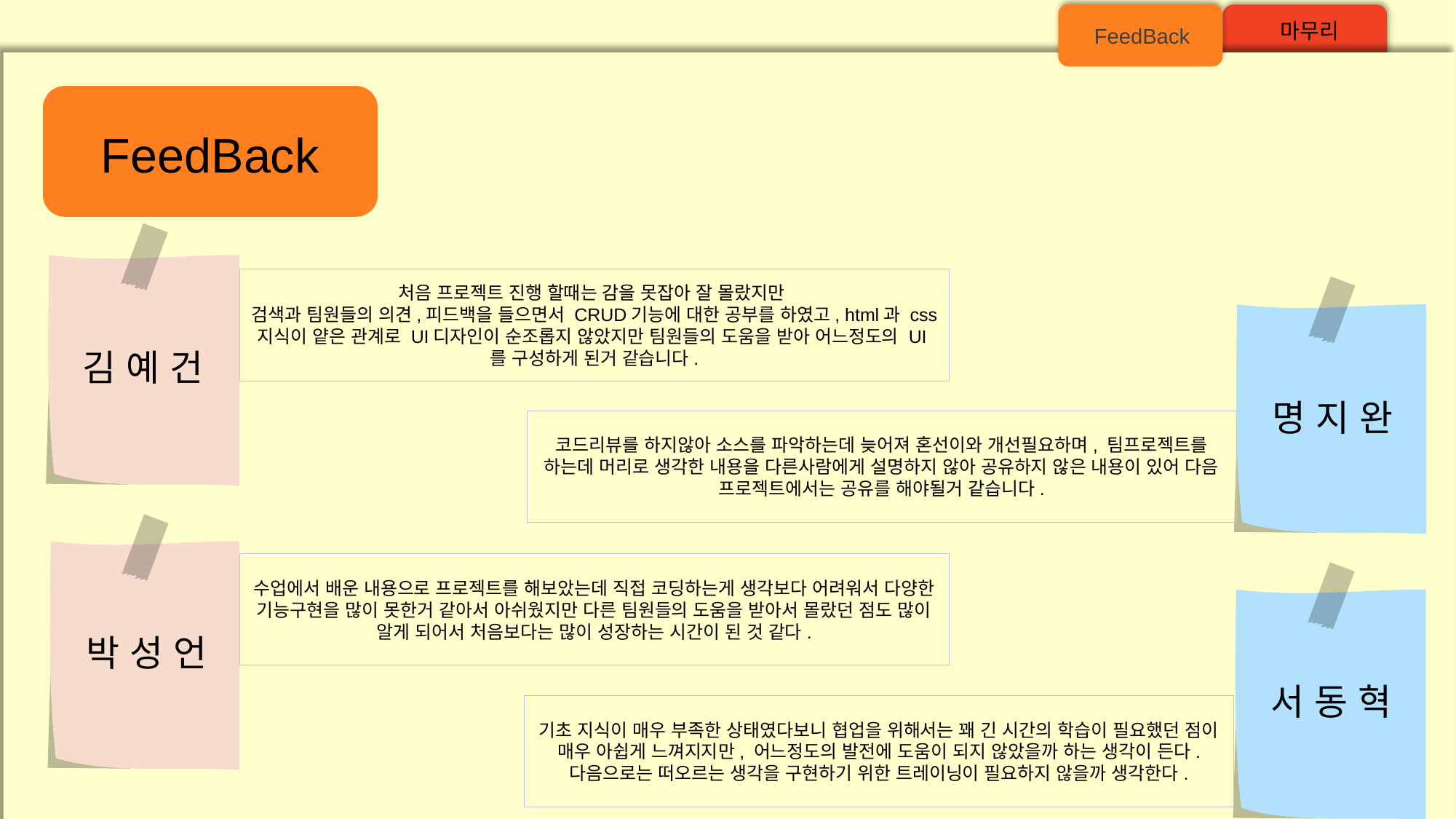

마무리
FeedBack

FeedBack

김 예 건
처음 프로젝트 진행 할때는 감을 못잡아 잘 몰랐지만
검색과 팀원들의 의견,피드백을 들으면서 CRUD기능에 대한 공부를 하였고, html과 css 지식이 얕은 관계로 UI디자인이 순조롭지 않았지만 팀원들의 도움을 받아 어느정도의 UI를 구성하게 된거 같습니다.

명 지 완
코드리뷰를 하지않아 소스를 파악하는데 늦어져 혼선이와 개선필요하며, 팀프로젝트를 하는데 머리로 생각한 내용을 다른사람에게 설명하지 않아 공유하지 않은 내용이 있어 다음 프로젝트에서는 공유를 해야될거 같습니다.

박 성 언
수업에서 배운 내용으로 프로젝트를 해보았는데 직접 코딩하는게 생각보다 어려워서 다양한 기능구현을 많이 못한거 같아서 아쉬웠지만 다른 팀원들의 도움을 받아서 몰랐던 점도 많이 알게 되어서 처음보다는 많이 성장하는 시간이 된 것 같다.

서 동 혁
기초 지식이 매우 부족한 상태였다보니 협업을 위해서는 꽤 긴 시간의 학습이 필요했던 점이 매우 아쉽게 느껴지지만, 어느정도의 발전에 도움이 되지 않았을까 하는 생각이 든다. 다음으로는 떠오르는 생각을 구현하기 위한 트레이닝이 필요하지 않을까 생각한다.